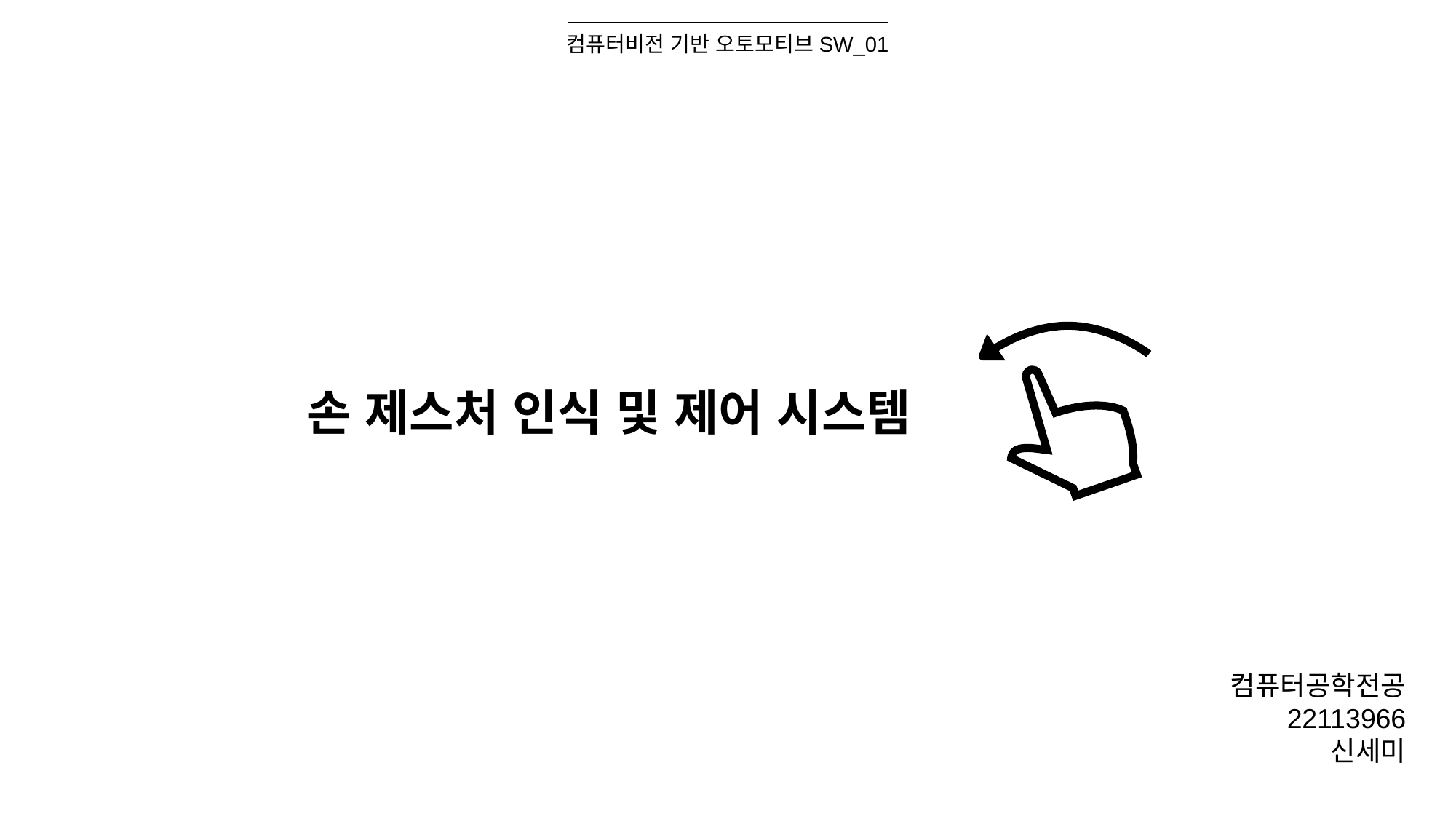

컴퓨터비전 기반 오토모티브SW_01

손 제스처 인식 및 제어 시스템
컴퓨터공학전공
22113966
신세미